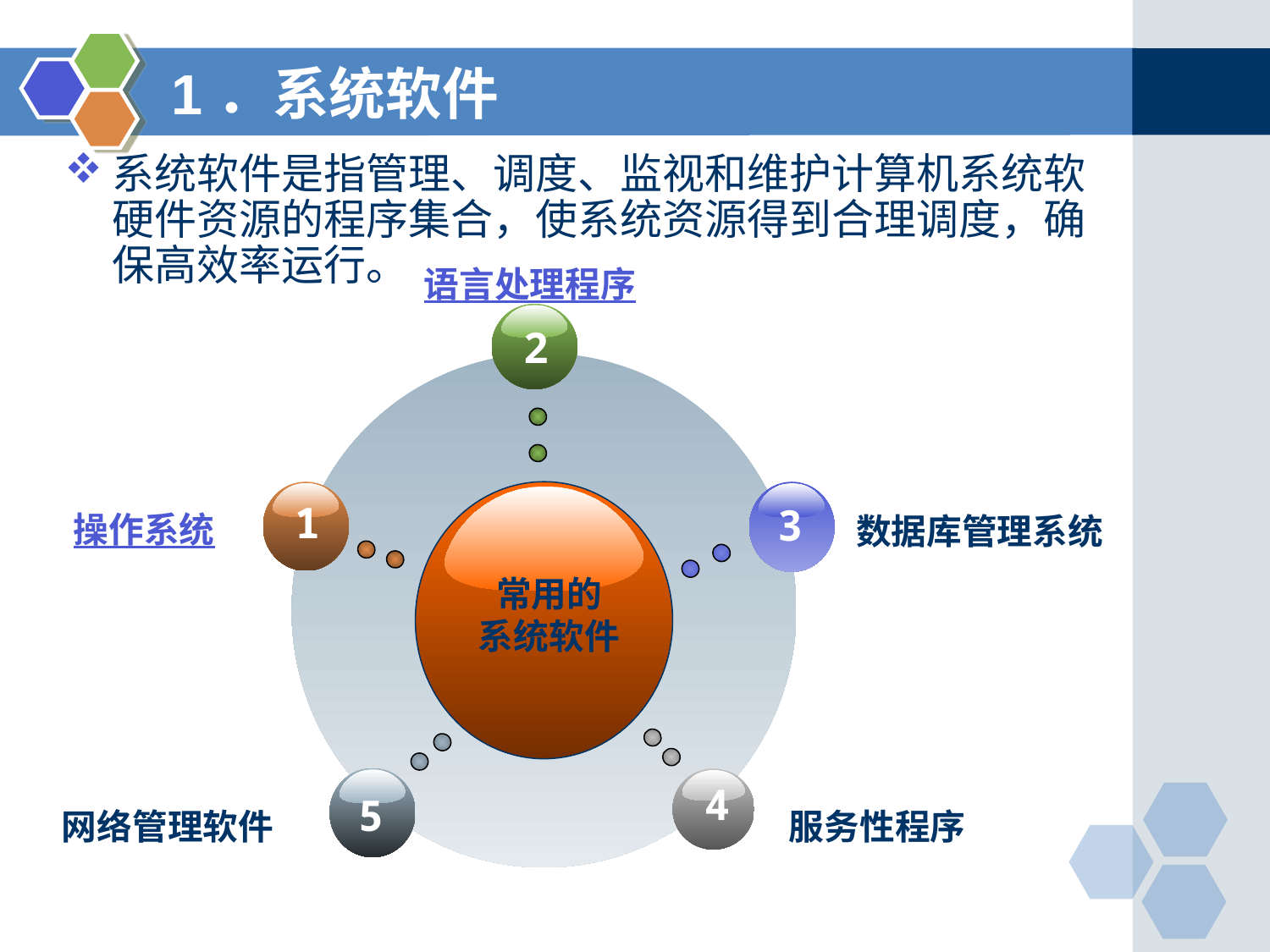

# 1．系统软件
系统软件是指管理、调度、监视和维护计算机系统软硬件资源的程序集合，使系统资源得到合理调度，确保高效率运行。

语言处理程序

2

1

3
操作系统
数据库管理系统

常用的
系统软件

5

4
网络管理软件
服务性程序
69